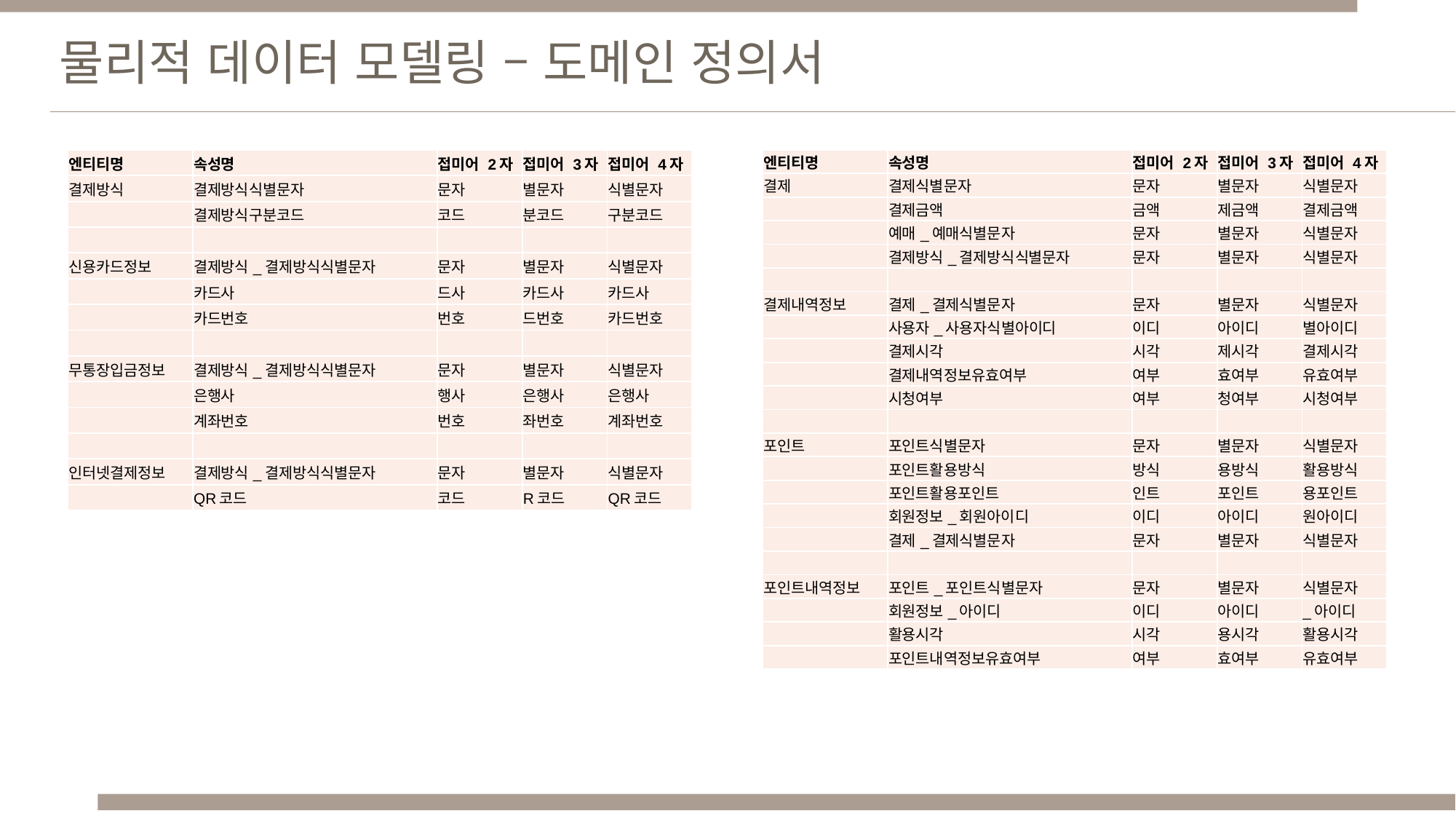

물리적 데이터 모델링 – 도메인 정의서
| 엔티티명 | 속성명 | 접미어 2자 | 접미어 3자 | 접미어 4자 |
| --- | --- | --- | --- | --- |
| 결제방식 | 결제방식식별문자 | 문자 | 별문자 | 식별문자 |
|  | 결제방식구분코드 | 코드 | 분코드 | 구분코드 |
|  |  |  |  |  |
| 신용카드정보 | 결제방식\_결제방식식별문자 | 문자 | 별문자 | 식별문자 |
|  | 카드사 | 드사 | 카드사 | 카드사 |
|  | 카드번호 | 번호 | 드번호 | 카드번호 |
|  |  |  |  |  |
| 무통장입금정보 | 결제방식\_결제방식식별문자 | 문자 | 별문자 | 식별문자 |
|  | 은행사 | 행사 | 은행사 | 은행사 |
|  | 계좌번호 | 번호 | 좌번호 | 계좌번호 |
|  |  |  |  |  |
| 인터넷결제정보 | 결제방식\_결제방식식별문자 | 문자 | 별문자 | 식별문자 |
|  | QR코드 | 코드 | R코드 | QR코드 |
| 엔티티명 | 속성명 | 접미어 2자 | 접미어 3자 | 접미어 4자 |
| --- | --- | --- | --- | --- |
| 결제 | 결제식별문자 | 문자 | 별문자 | 식별문자 |
|  | 결제금액 | 금액 | 제금액 | 결제금액 |
|  | 예매\_예매식별문자 | 문자 | 별문자 | 식별문자 |
|  | 결제방식\_결제방식식별문자 | 문자 | 별문자 | 식별문자 |
|  |  |  |  |  |
| 결제내역정보 | 결제\_결제식별문자 | 문자 | 별문자 | 식별문자 |
|  | 사용자\_사용자식별아이디 | 이디 | 아이디 | 별아이디 |
|  | 결제시각 | 시각 | 제시각 | 결제시각 |
|  | 결제내역정보유효여부 | 여부 | 효여부 | 유효여부 |
|  | 시청여부 | 여부 | 청여부 | 시청여부 |
|  |  |  |  |  |
| 포인트 | 포인트식별문자 | 문자 | 별문자 | 식별문자 |
|  | 포인트활용방식 | 방식 | 용방식 | 활용방식 |
|  | 포인트활용포인트 | 인트 | 포인트 | 용포인트 |
|  | 회원정보\_회원아이디 | 이디 | 아이디 | 원아이디 |
|  | 결제\_결제식별문자 | 문자 | 별문자 | 식별문자 |
|  |  |  |  |  |
| 포인트내역정보 | 포인트\_포인트식별문자 | 문자 | 별문자 | 식별문자 |
|  | 회원정보\_아이디 | 이디 | 아이디 | \_아이디 |
|  | 활용시각 | 시각 | 용시각 | 활용시각 |
|  | 포인트내역정보유효여부 | 여부 | 효여부 | 유효여부 |